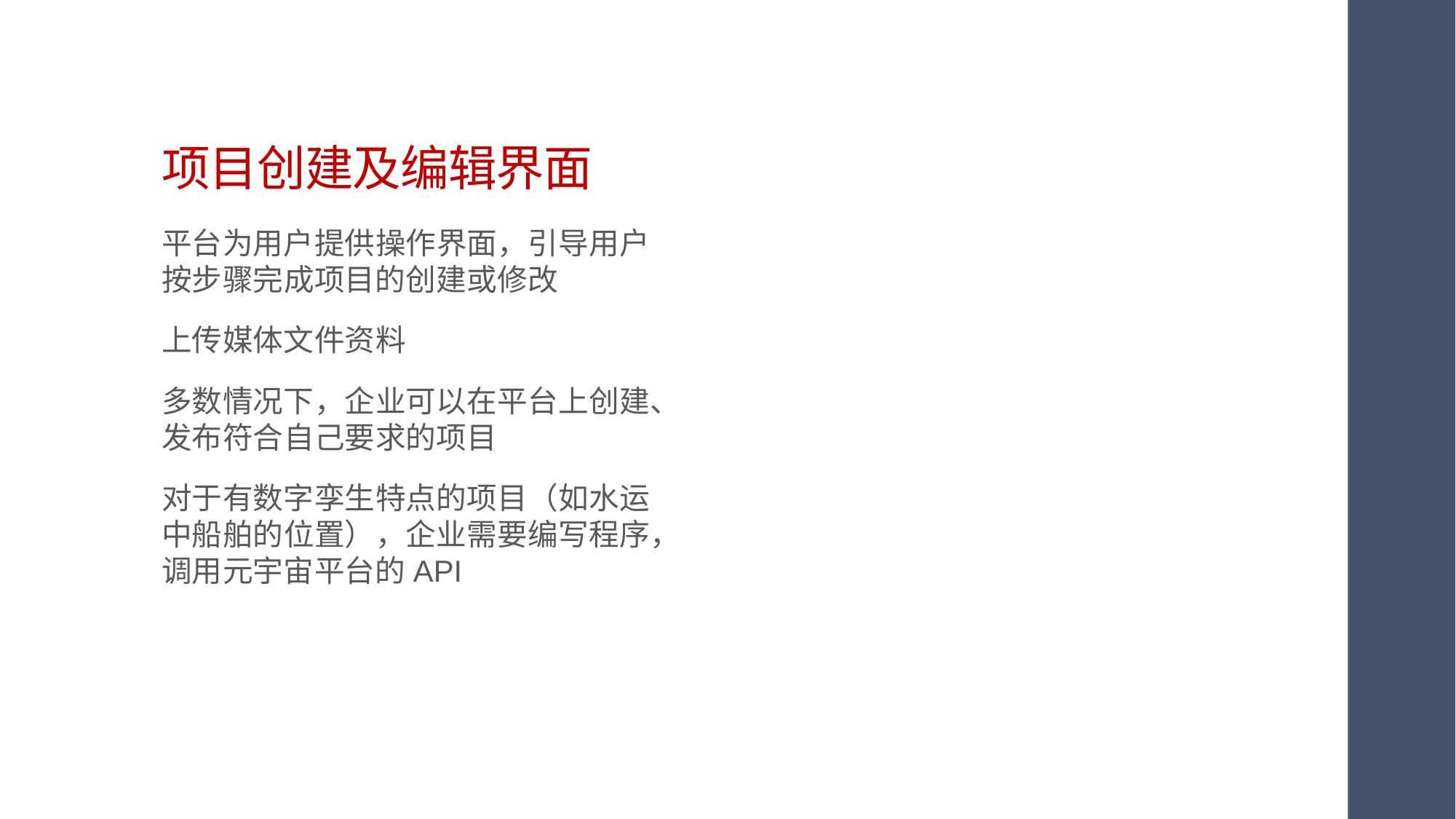

# 项目创建及编辑界面
平台为用户提供操作界面，引导用户按步骤完成项目的创建或修改
上传媒体文件资料
多数情况下，企业可以在平台上创建、发布符合自己要求的项目
对于有数字孪生特点的项目（如水运中船舶的位置），企业需要编写程序，调用元宇宙平台的API